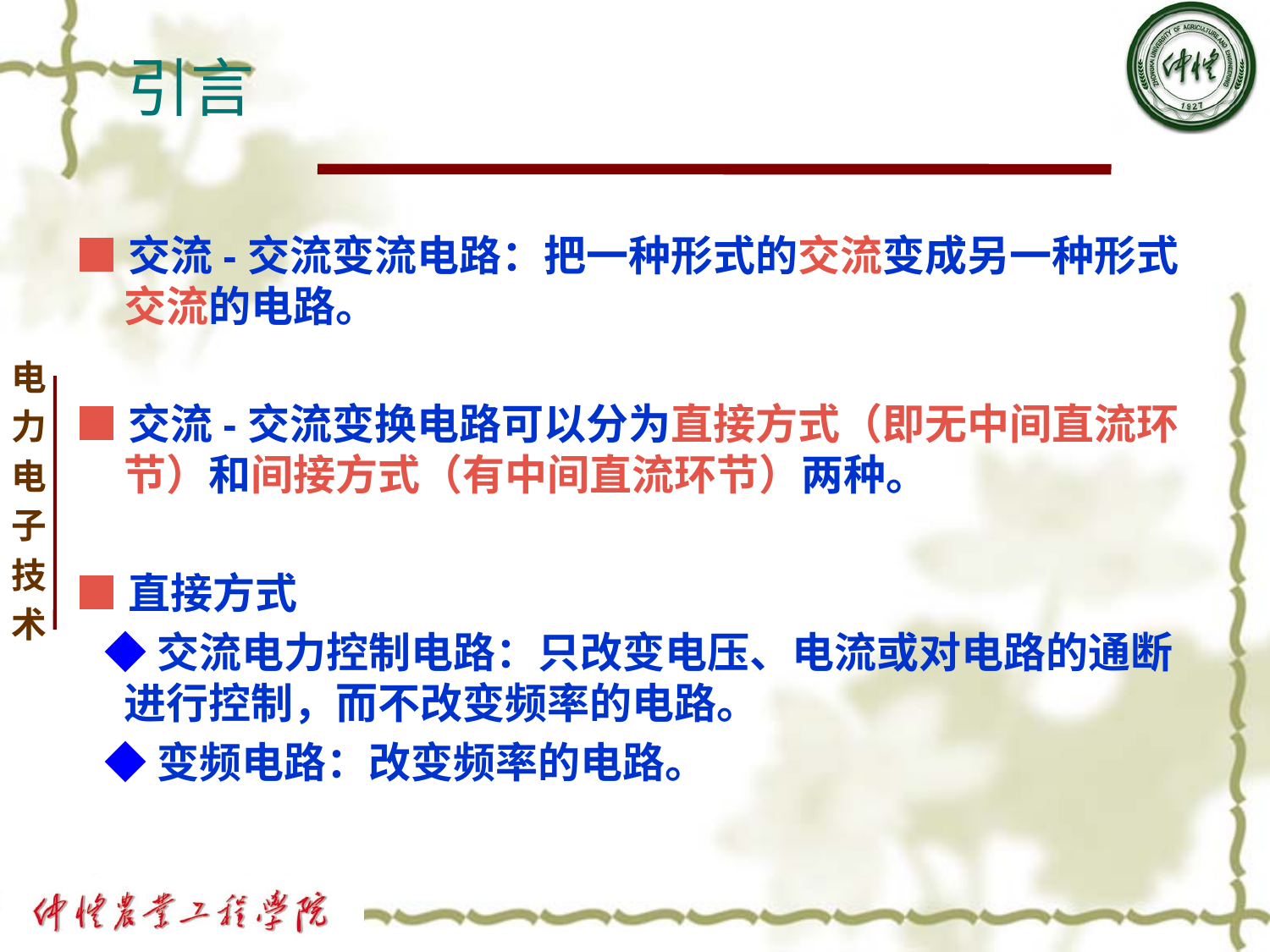

# 引言
■交流-交流变流电路：把一种形式的交流变成另一种形式交流的电路。

■交流-交流变换电路可以分为直接方式（即无中间直流环节）和间接方式（有中间直流环节）两种。

■直接方式
   ◆交流电力控制电路：只改变电压、电流或对电路的通断进行控制，而不改变频率的电路。
   ◆变频电路：改变频率的电路。